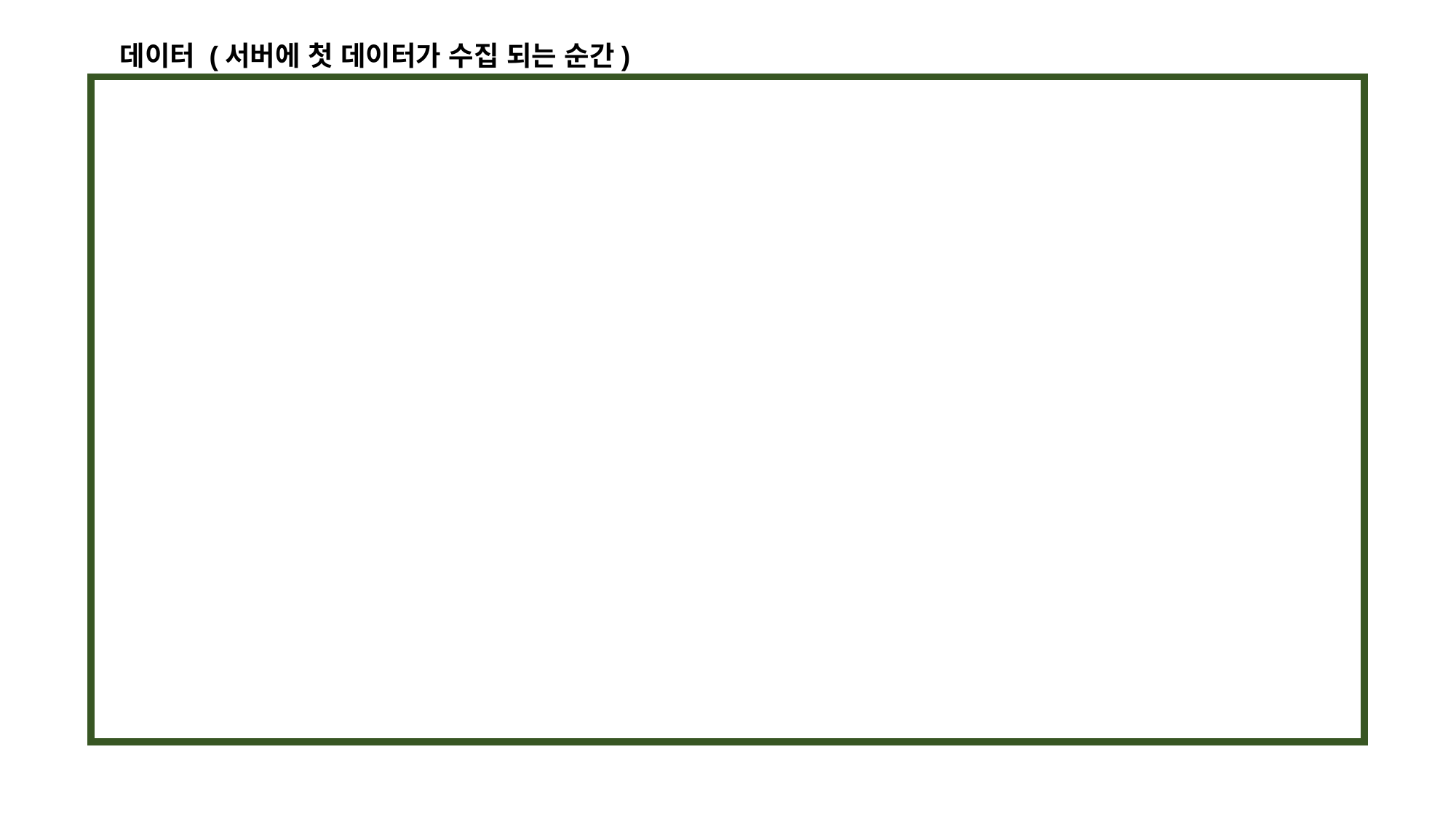

데이터 (서버에 첫 데이터가 수집 되는 순간)